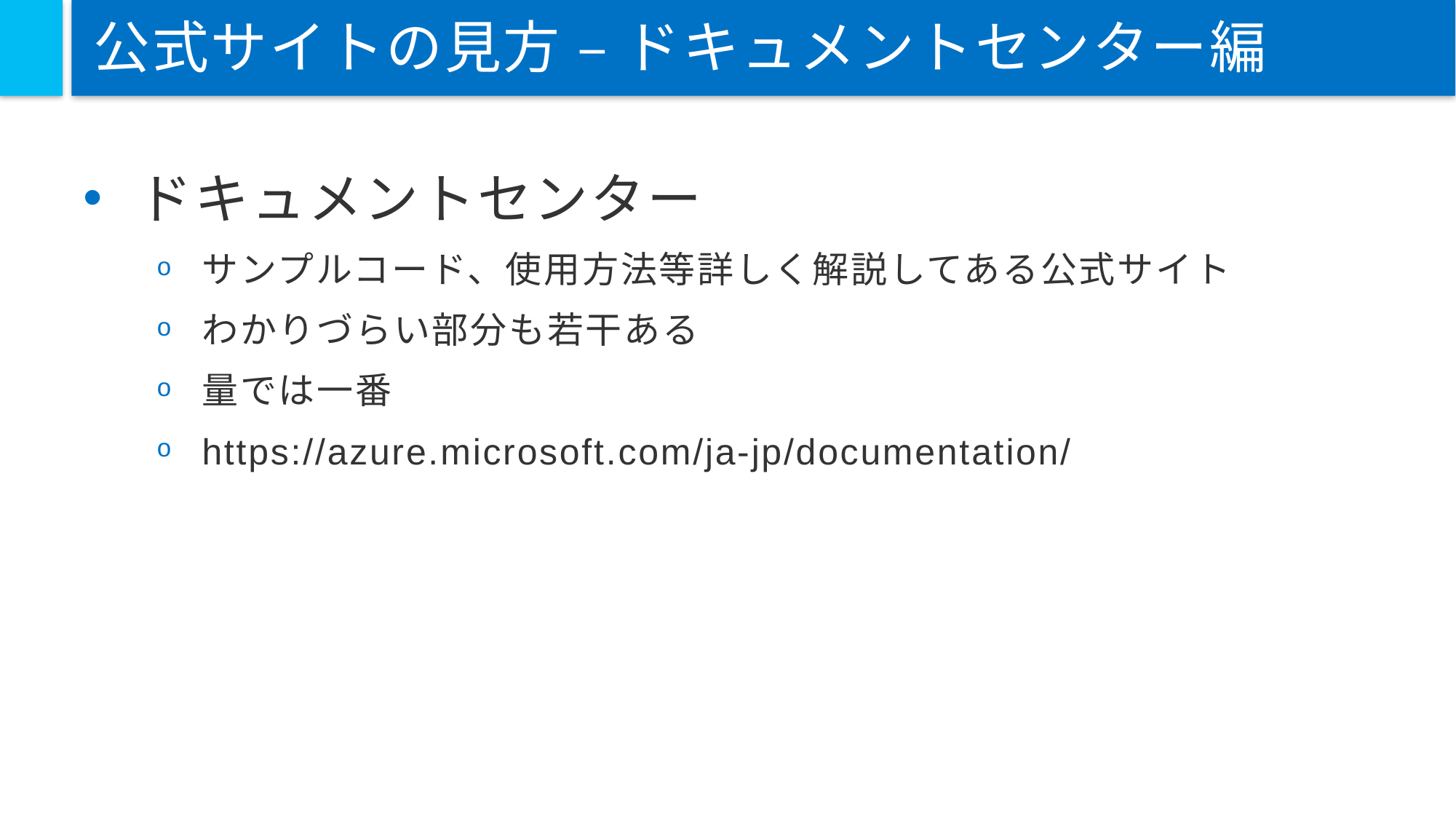

# 公式サイトの見方 – ドキュメントセンター編
ドキュメントセンター
サンプルコード、使用方法等詳しく解説してある公式サイト
わかりづらい部分も若干ある
量では一番
https://azure.microsoft.com/ja-jp/documentation/